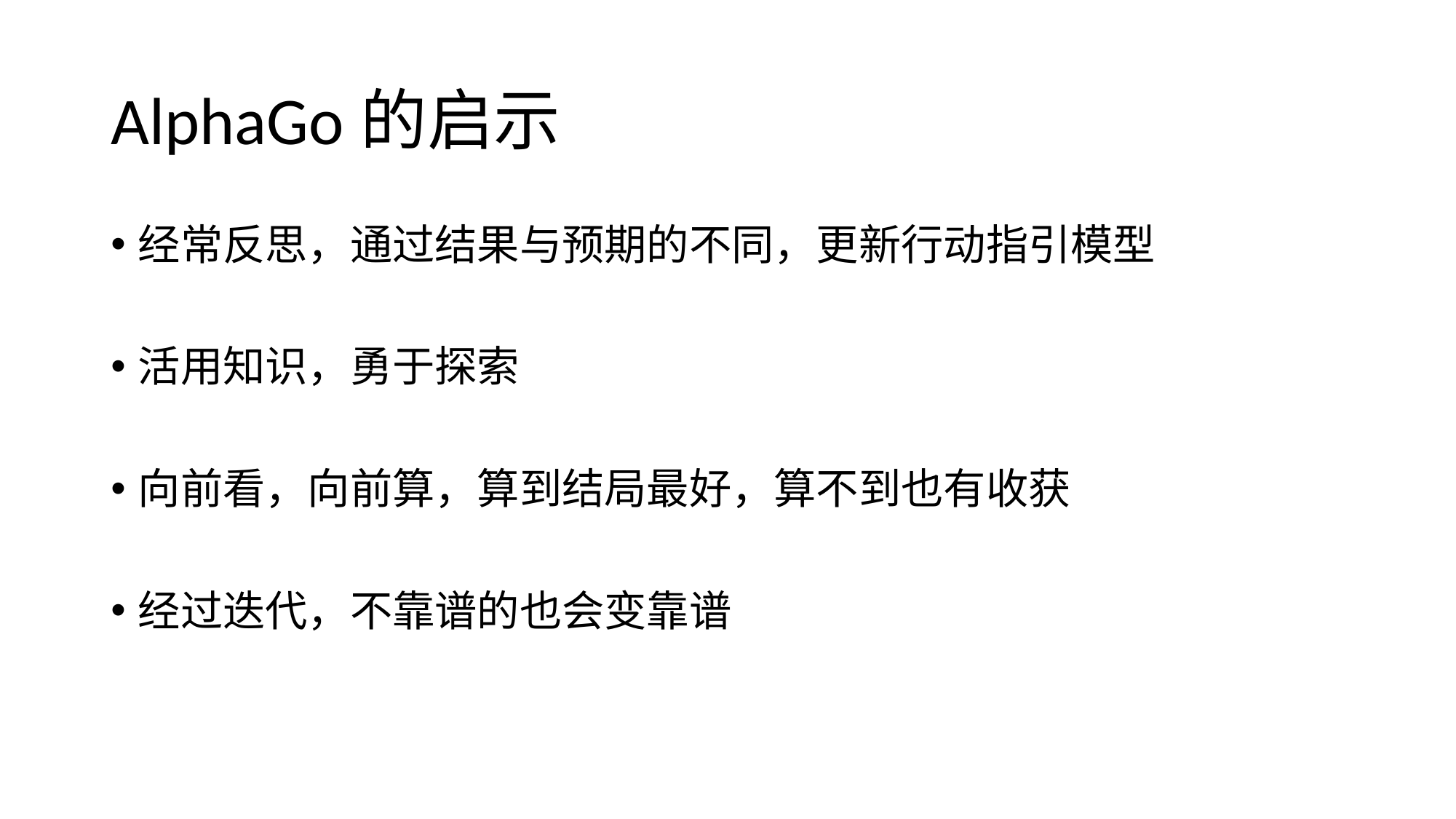

# AlphaGo的启示
经常反思，通过结果与预期的不同，更新行动指引模型

活用知识，勇于探索

向前看，向前算，算到结局最好，算不到也有收获

经过迭代，不靠谱的也会变靠谱